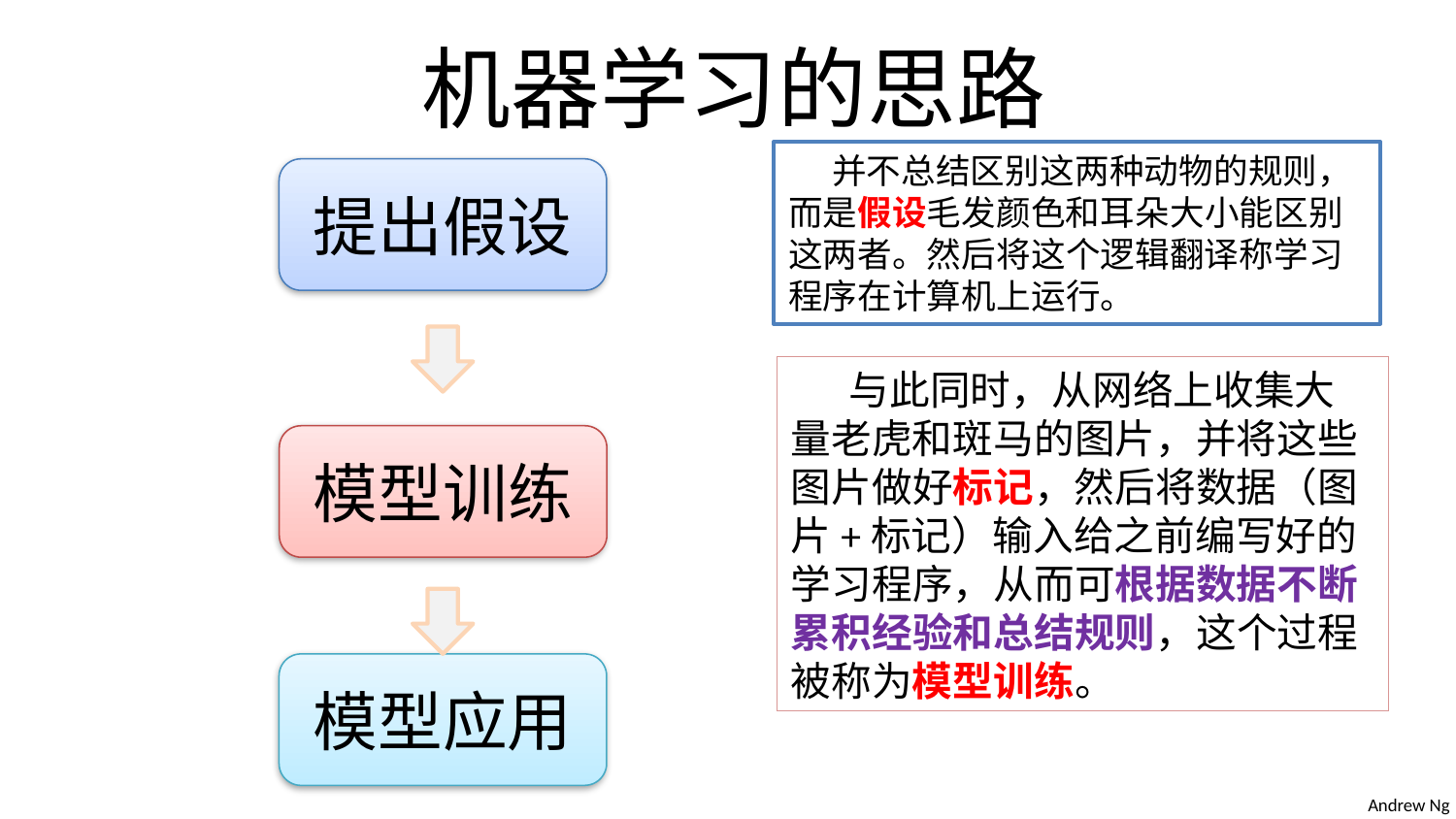

# 机器学习的思路
     并不总结区别这两种动物的规则，而是假设毛发颜色和耳朵大小能区别这两者。然后将这个逻辑翻译称学习程序在计算机上运行。
提出假设

      与此同时，从网络上收集大量老虎和斑马的图片，并将这些图片做好标记，然后将数据（图片+标记）输入给之前编写好的学习程序，从而可根据数据不断累积经验和总结规则，这个过程被称为模型训练。
模型训练

模型应用